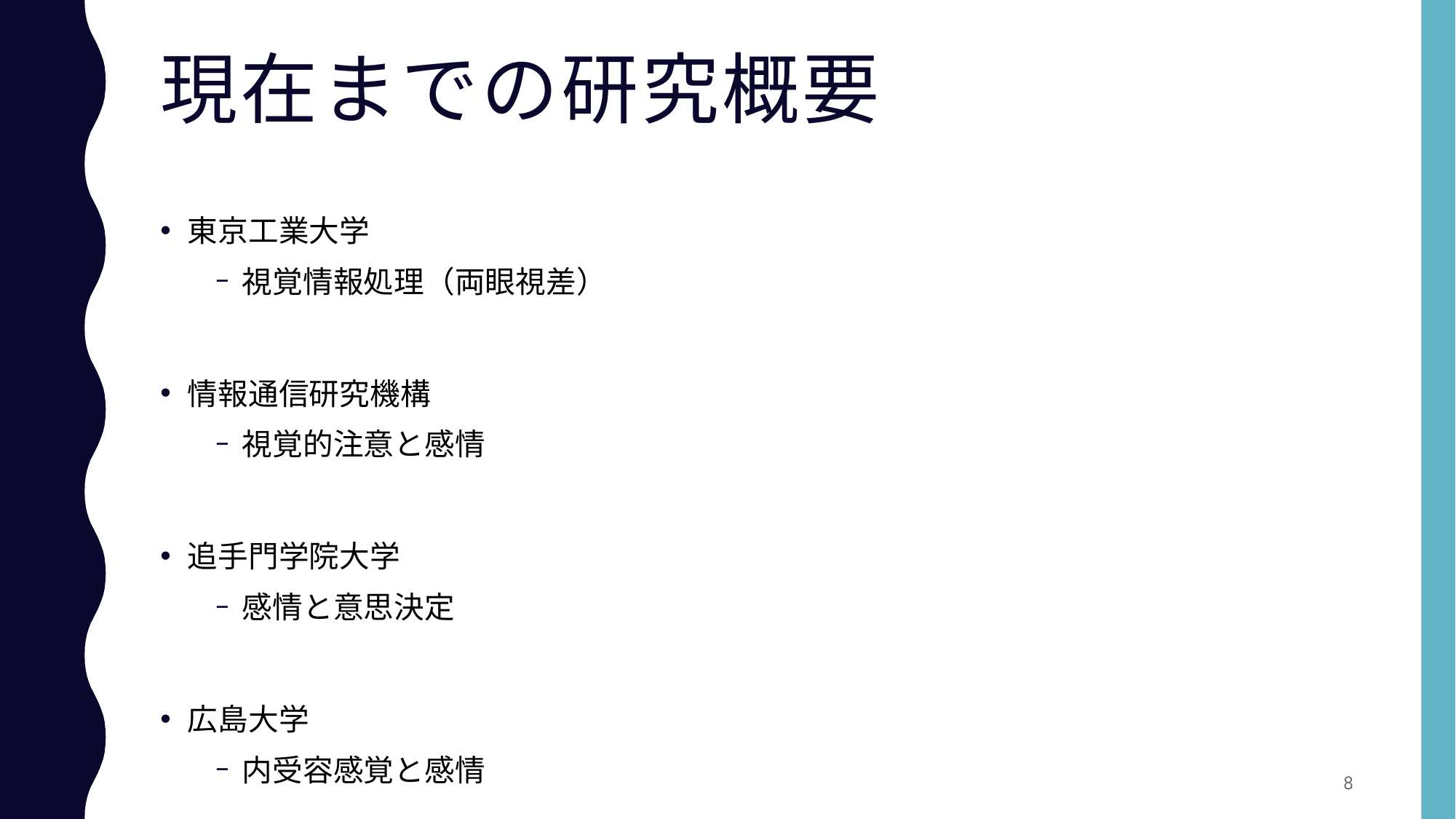

# 現在までの研究概要
東京工業大学
視覚情報処理（両眼視差）

情報通信研究機構
視覚的注意と感情

追手門学院大学
感情と意思決定

広島大学
内受容感覚と感情

8